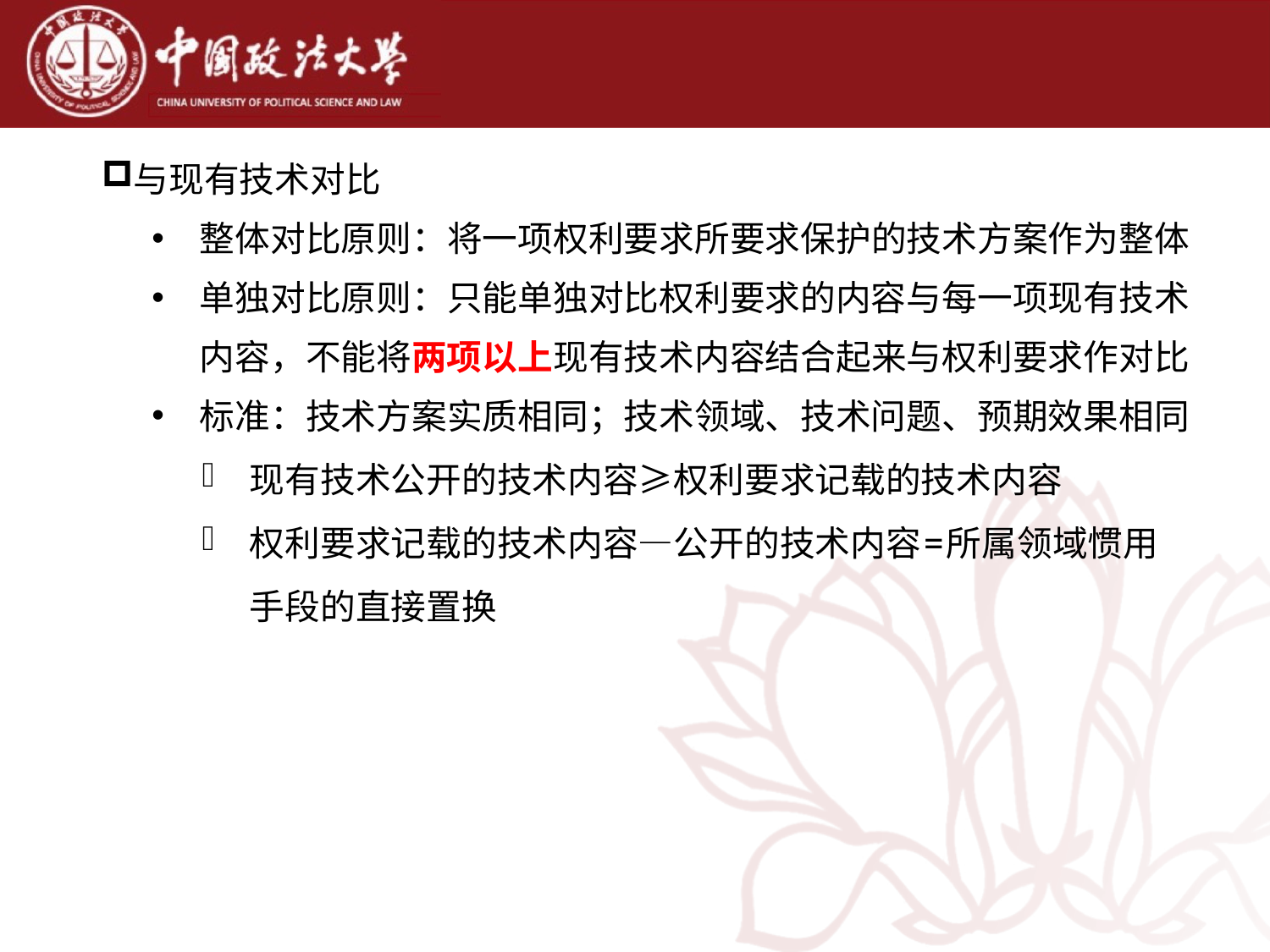

与现有技术对比
整体对比原则：将一项权利要求所要求保护的技术方案作为整体
单独对比原则：只能单独对比权利要求的内容与每一项现有技术内容，不能将两项以上现有技术内容结合起来与权利要求作对比
标准：技术方案实质相同；技术领域、技术问题、预期效果相同
现有技术公开的技术内容≥权利要求记载的技术内容
权利要求记载的技术内容—公开的技术内容=所属领域惯用手段的直接置换